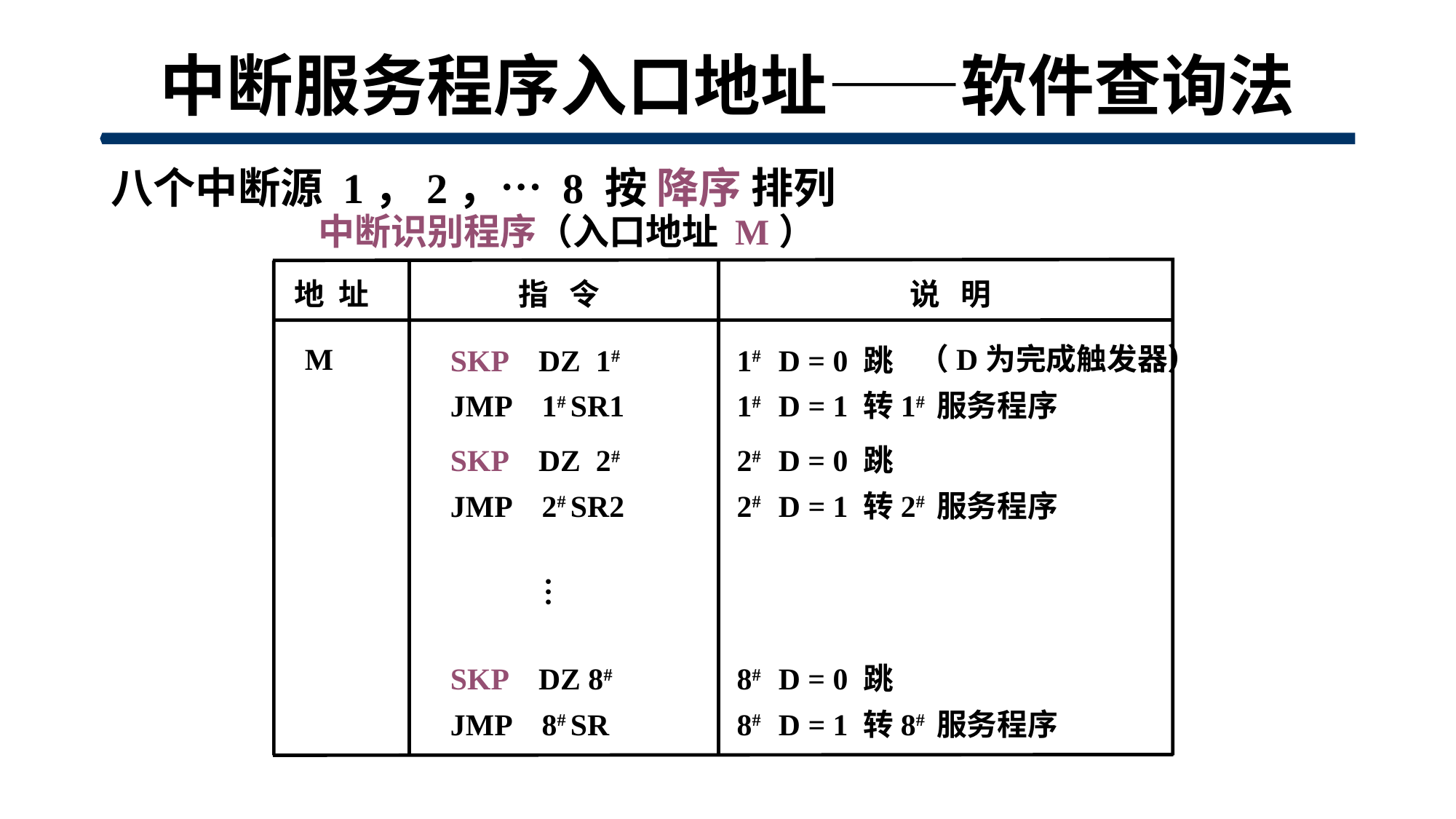

# 中断服务程序入口地址——软件查询法
八个中断源 1，2，… 8 按 降序 排列

中断识别程序（入口地址 M）

地  址
指   令
说   明

（D为完成触发器）
   SKP    DZ  1#
1#    D = 0 跳
   M
   JMP    1# SR1
1#    D = 1 转1# 服务程序
   SKP    DZ  2#
2#    D = 0 跳
   JMP    2# SR2
2#    D = 1 转2# 服务程序
…
   SKP    DZ 8#
8#    D = 0 跳
   JMP    8# SR
8#    D = 1 转8# 服务程序